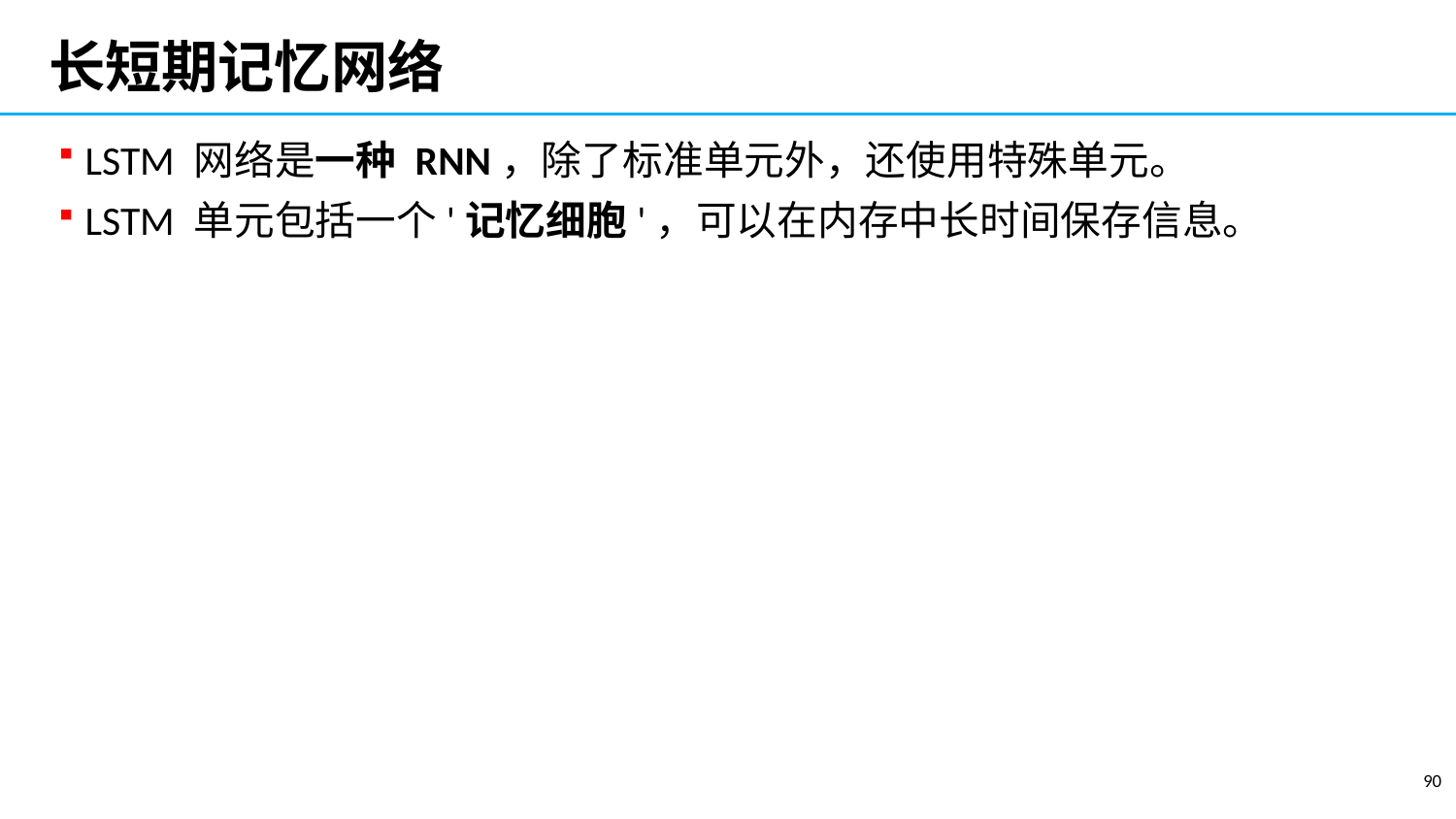

# 长短期记忆网络
LSTM 网络是一种 RNN，除了标准单元外，还使用特殊单元。
LSTM 单元包括一个'记忆细胞'，可以在内存中长时间保存信息。

90